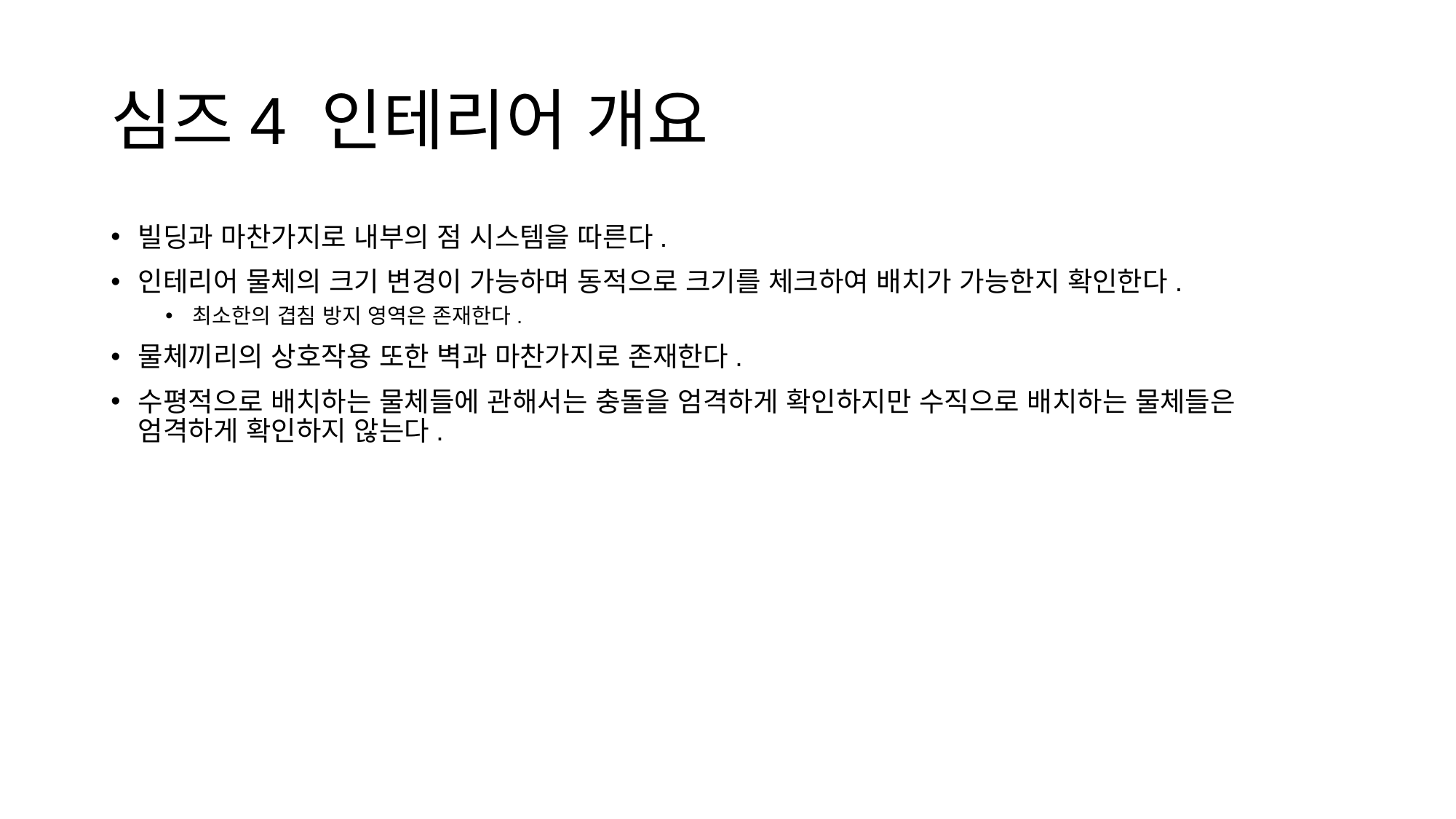

# 심즈4 인테리어 개요
빌딩과 마찬가지로 내부의 점 시스템을 따른다.
인테리어 물체의 크기 변경이 가능하며 동적으로 크기를 체크하여 배치가 가능한지 확인한다.
최소한의 겹침 방지 영역은 존재한다.
물체끼리의 상호작용 또한 벽과 마찬가지로 존재한다.
수평적으로 배치하는 물체들에 관해서는 충돌을 엄격하게 확인하지만 수직으로 배치하는 물체들은 엄격하게 확인하지 않는다.